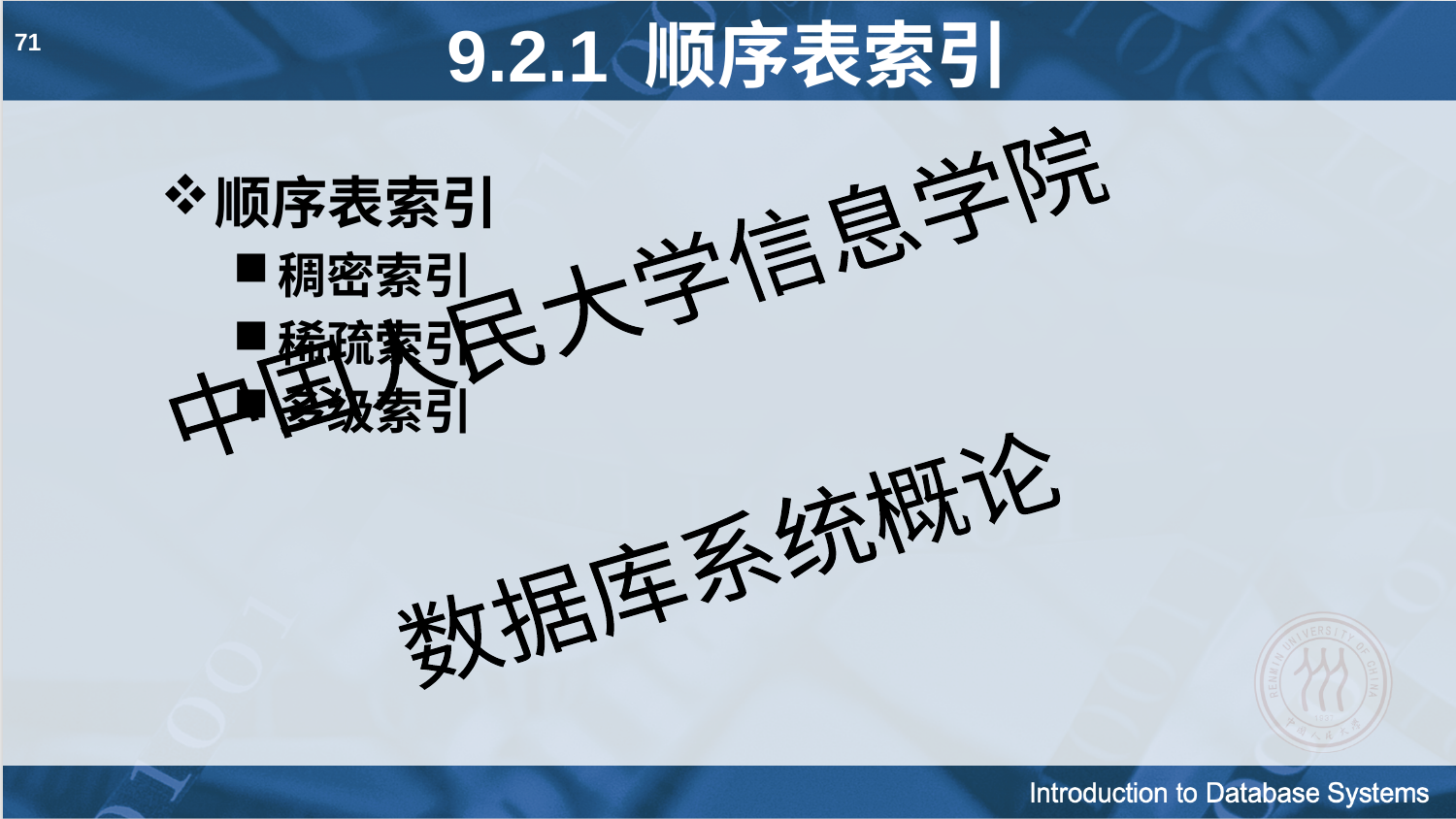

# 9.2.1 顺序表索引
71
顺序表索引
稠密索引
稀疏索引
多级索引